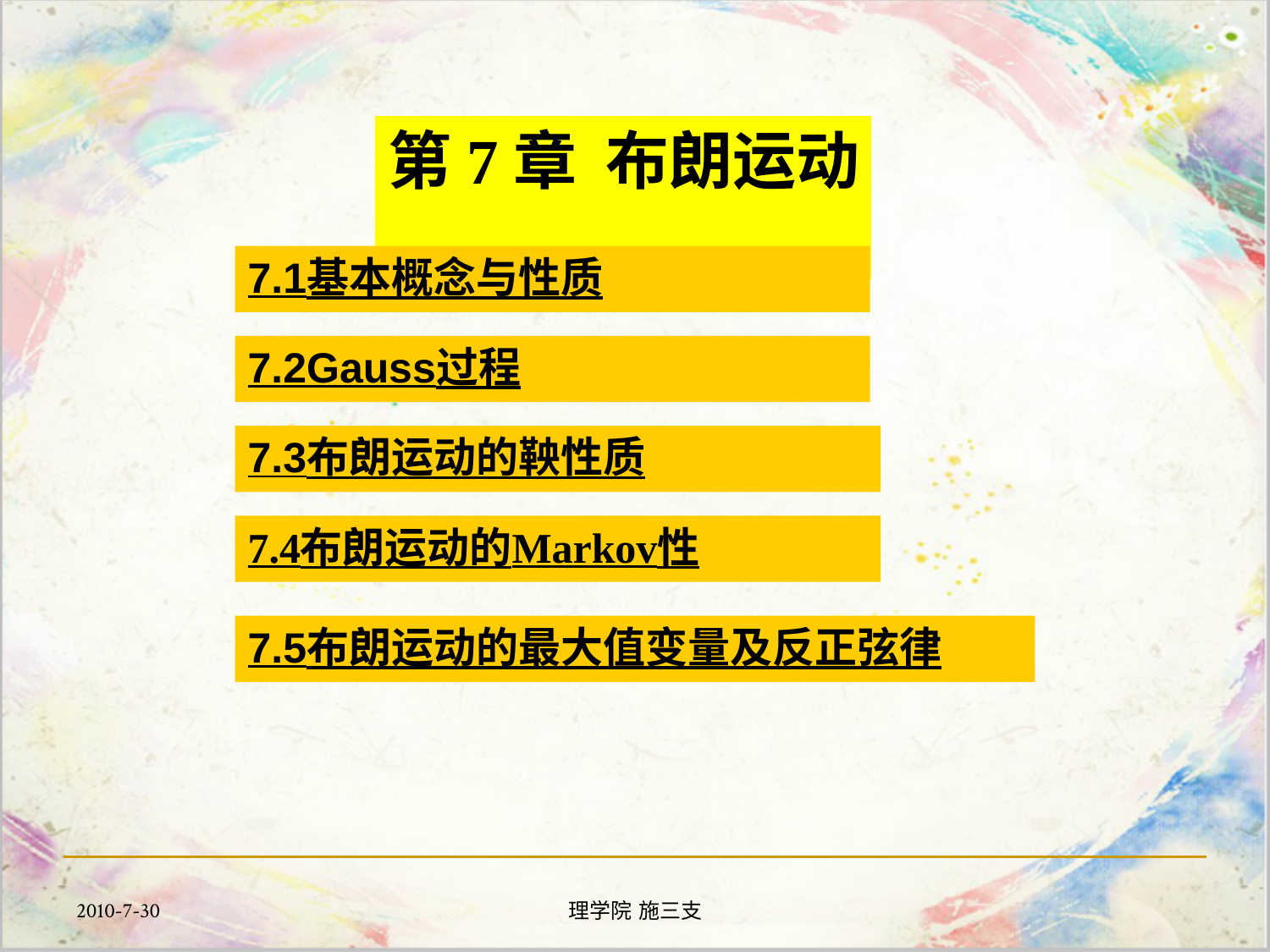

# 第7章 布朗运动
7.1	基本概念与性质
7.2	Gauss过程
7.3	布朗运动的鞅性质
7.4	布朗运动的Markov性
7.5	布朗运动的最大值变量及反正弦律

理学院 施三支
2010-7-30